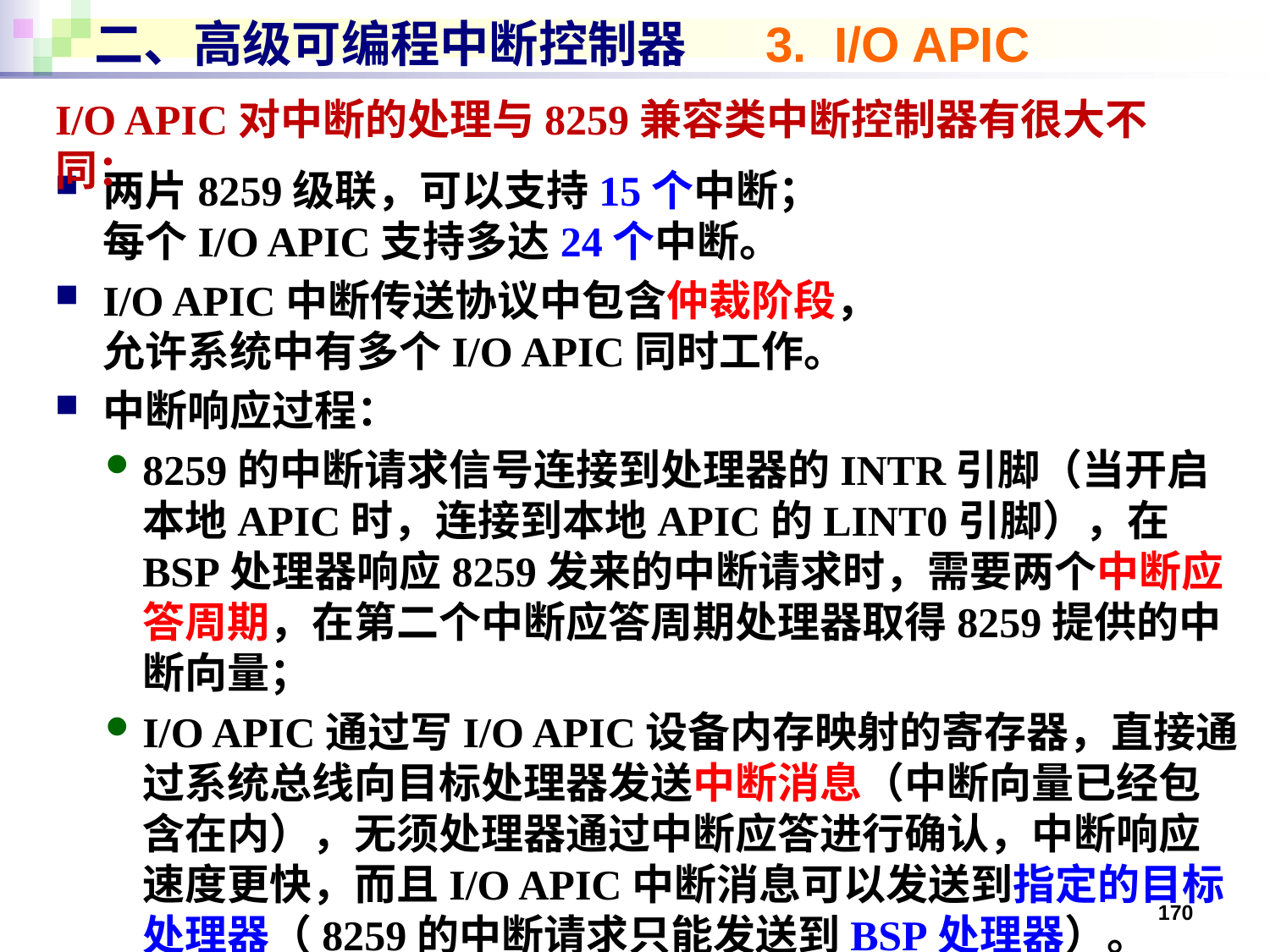

# 二、高级可编程中断控制器      3.  I/O APIC
I/O APIC对中断的处理与8259兼容类中断控制器有很大不同：
两片8259级联，可以支持15个中断；
每个I/O APIC支持多达24个中断。
I/O APIC中断传送协议中包含仲裁阶段，
允许系统中有多个I/O APIC同时工作。
中断响应过程：
8259的中断请求信号连接到处理器的INTR引脚（当开启本地APIC时，连接到本地APIC的LINT0引脚），在BSP处理器响应8259发来的中断请求时，需要两个中断应答周期，在第二个中断应答周期处理器取得8259提供的中断向量；
I/O APIC通过写I/O APIC设备内存映射的寄存器，直接通过系统总线向目标处理器发送中断消息（中断向量已经包含在内），无须处理器通过中断应答进行确认，中断响应速度更快，而且I/O APIC中断消息可以发送到指定的目标处理器（8259的中断请求只能发送到BSP处理器）。
170